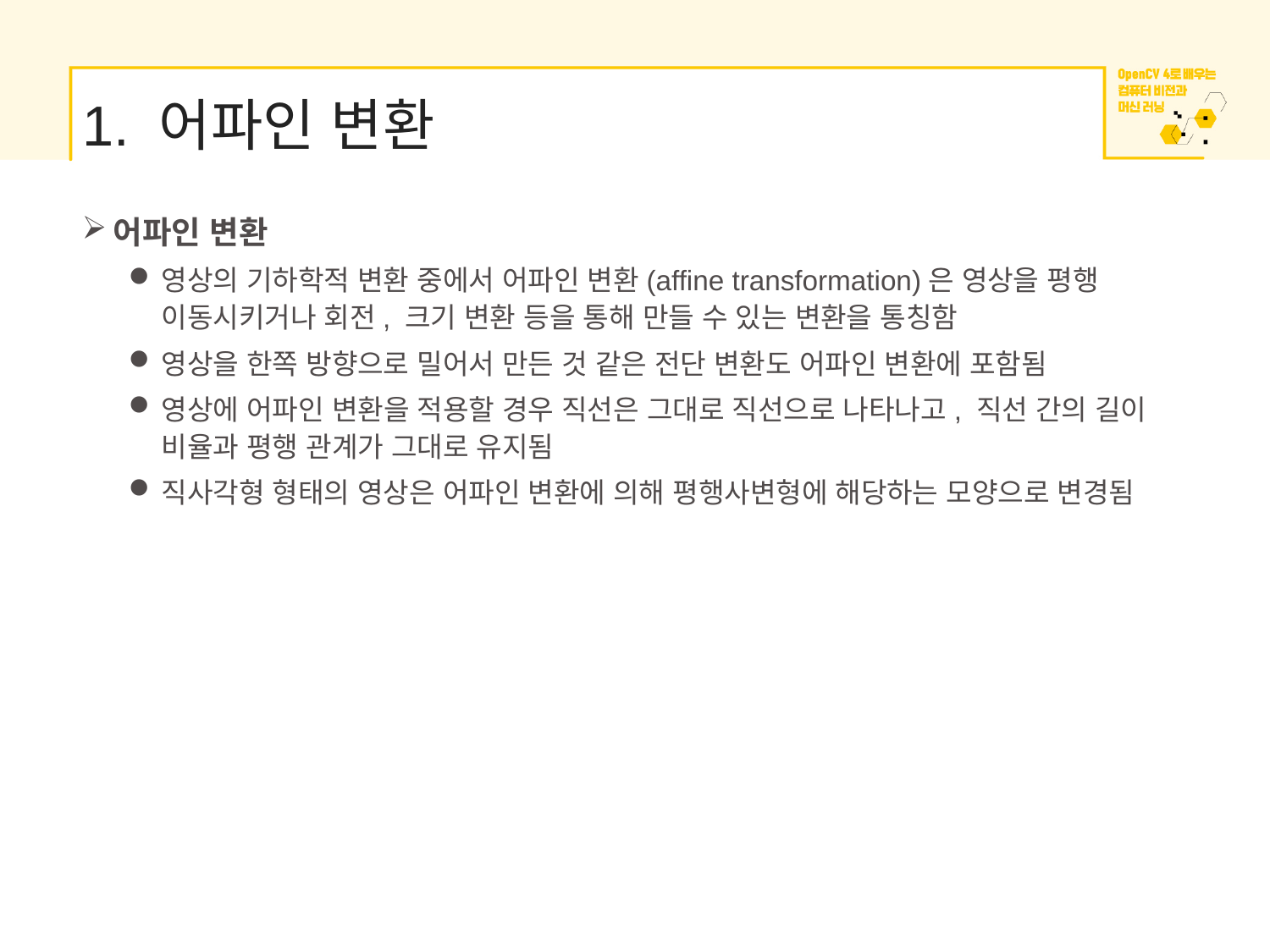

# 1. 어파인 변환
어파인 변환
영상의 기하학적 변환 중에서 어파인 변환(affine transformation)은 영상을 평행 이동시키거나 회전, 크기 변환 등을 통해 만들 수 있는 변환을 통칭함
영상을 한쪽 방향으로 밀어서 만든 것 같은 전단 변환도 어파인 변환에 포함됨
영상에 어파인 변환을 적용할 경우 직선은 그대로 직선으로 나타나고, 직선 간의 길이 비율과 평행 관계가 그대로 유지됨
직사각형 형태의 영상은 어파인 변환에 의해 평행사변형에 해당하는 모양으로 변경됨